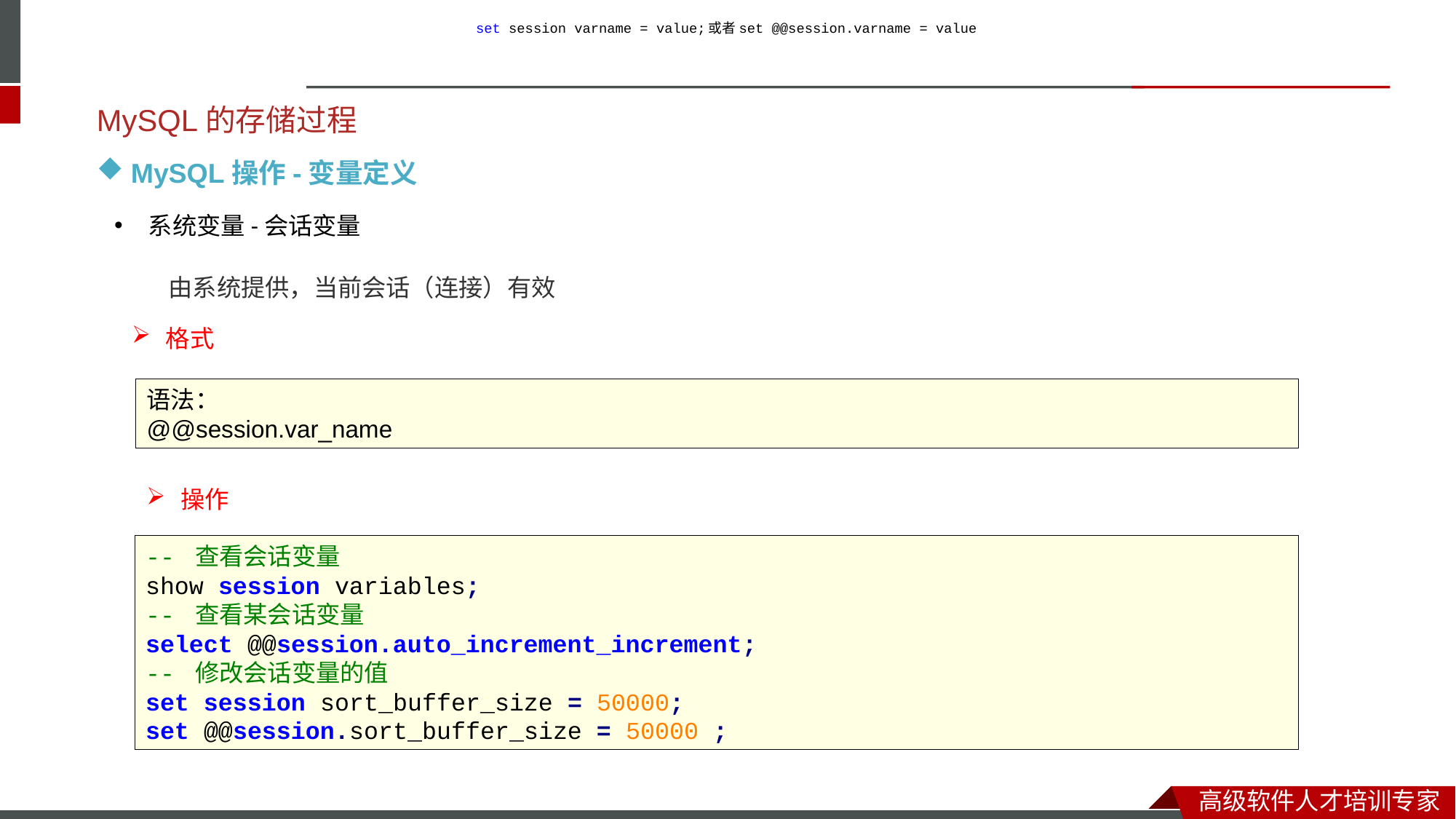

set session varname = value;或者set @@session.varname = value
MySQL的存储过程
MySQL操作-变量定义
系统变量-会话变量
由系统提供，当前会话（连接）有效
格式
语法：
@@session.var_name
操作
-- 查看会话变量
show session variables;
-- 查看某会话变量
select @@session.auto_increment_increment;
-- 修改会话变量的值
set session sort_buffer_size = 50000;
set @@session.sort_buffer_size = 50000 ;